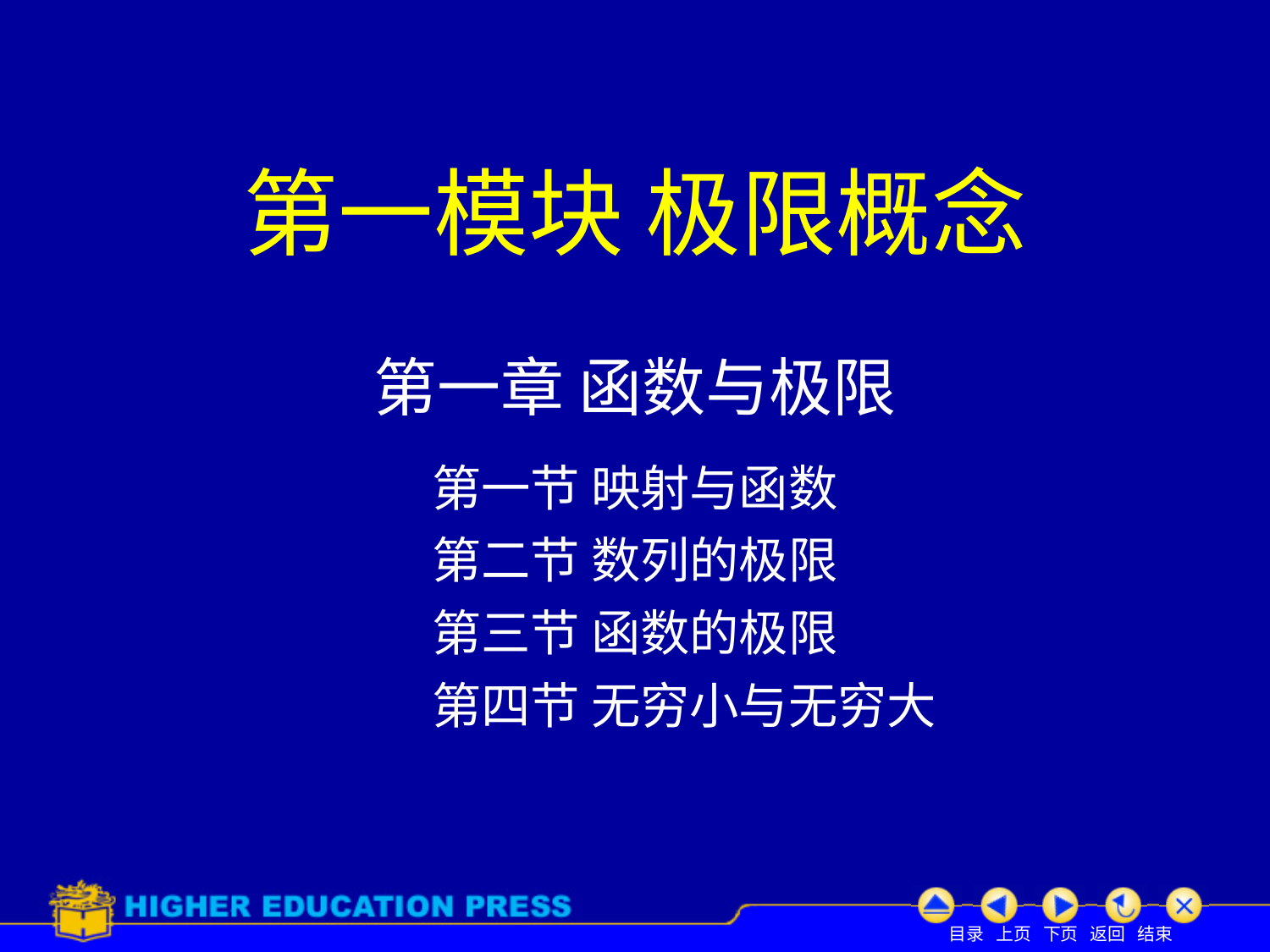

# 第一模块 极限概念
第一章 函数与极限
第一节 映射与函数
第二节 数列的极限
第三节 函数的极限
第四节 无穷小与无穷大